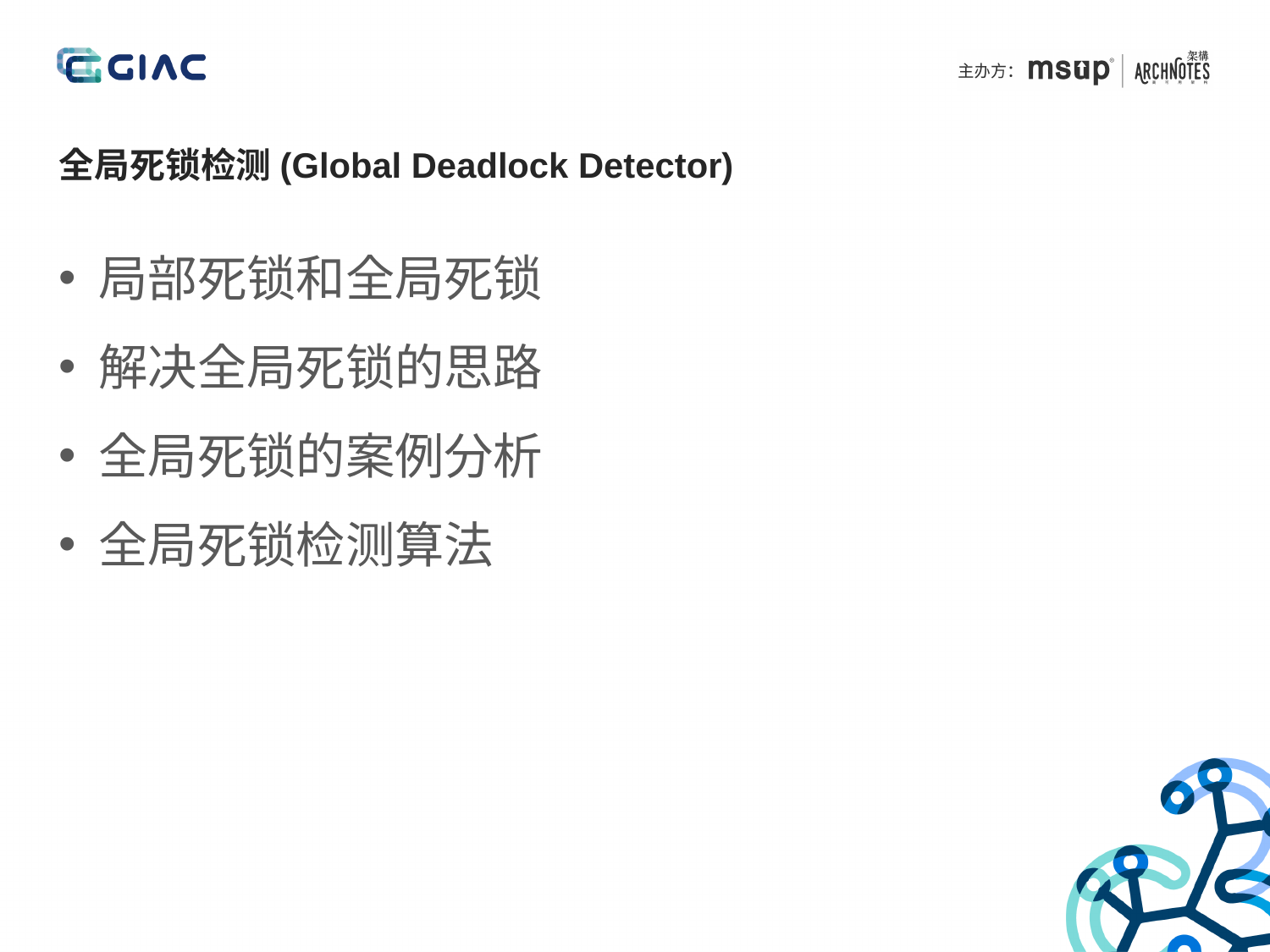

全局死锁检测(Global Deadlock Detector)
局部死锁和全局死锁
解决全局死锁的思路
全局死锁的案例分析
全局死锁检测算法